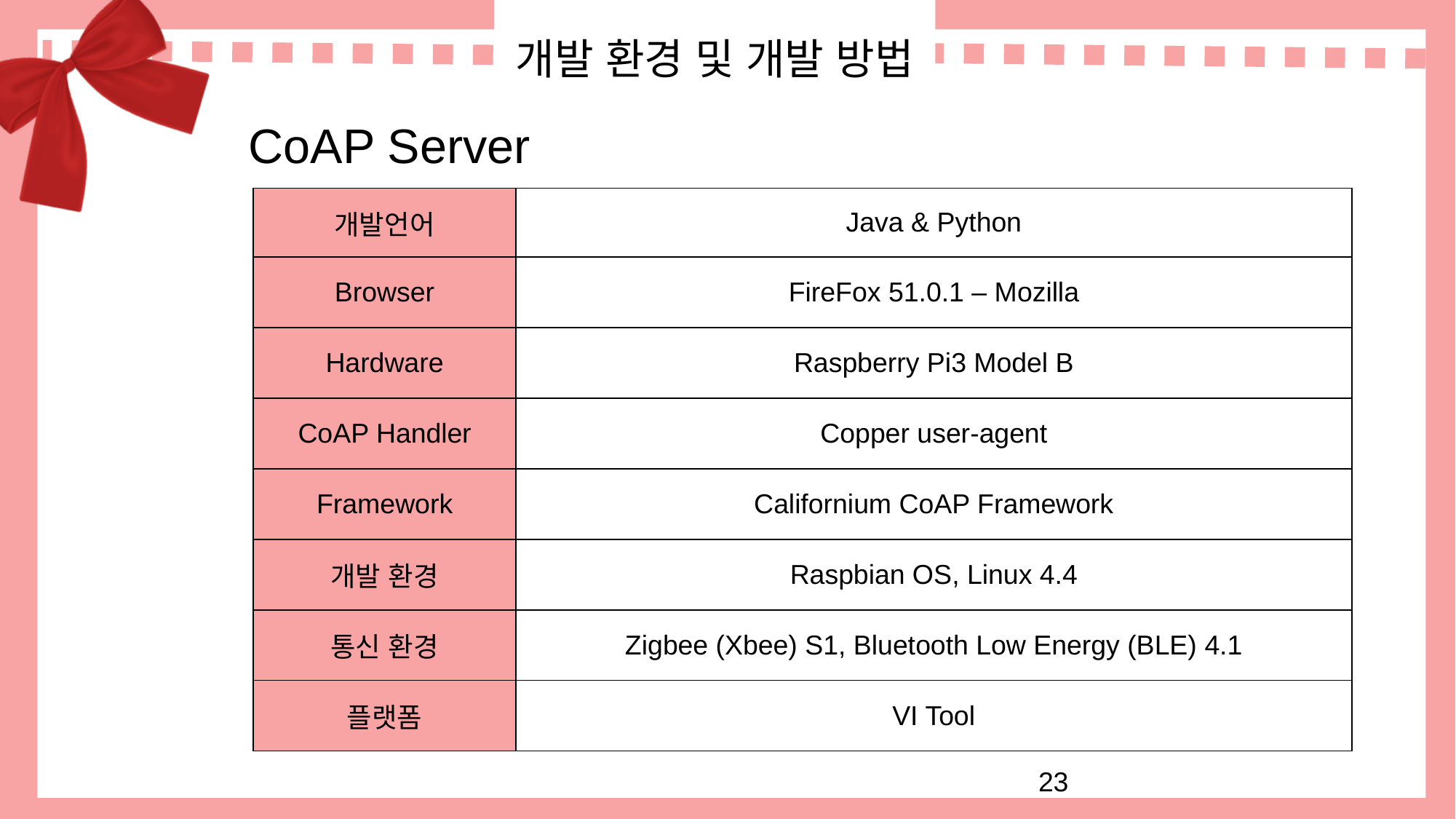

# 개발 환경 및 개발 방법
CoAP Server
| 개발언어 | Java & Python |
| --- | --- |
| Browser | FireFox 51.0.1 – Mozilla |
| Hardware | Raspberry Pi3 Model B |
| CoAP Handler | Copper user-agent |
| Framework | Californium CoAP Framework |
| 개발 환경 | Raspbian OS, Linux 4.4 |
| 통신 환경 | Zigbee (Xbee) S1, Bluetooth Low Energy (BLE) 4.1 |
| 플랫폼 | VI Tool |